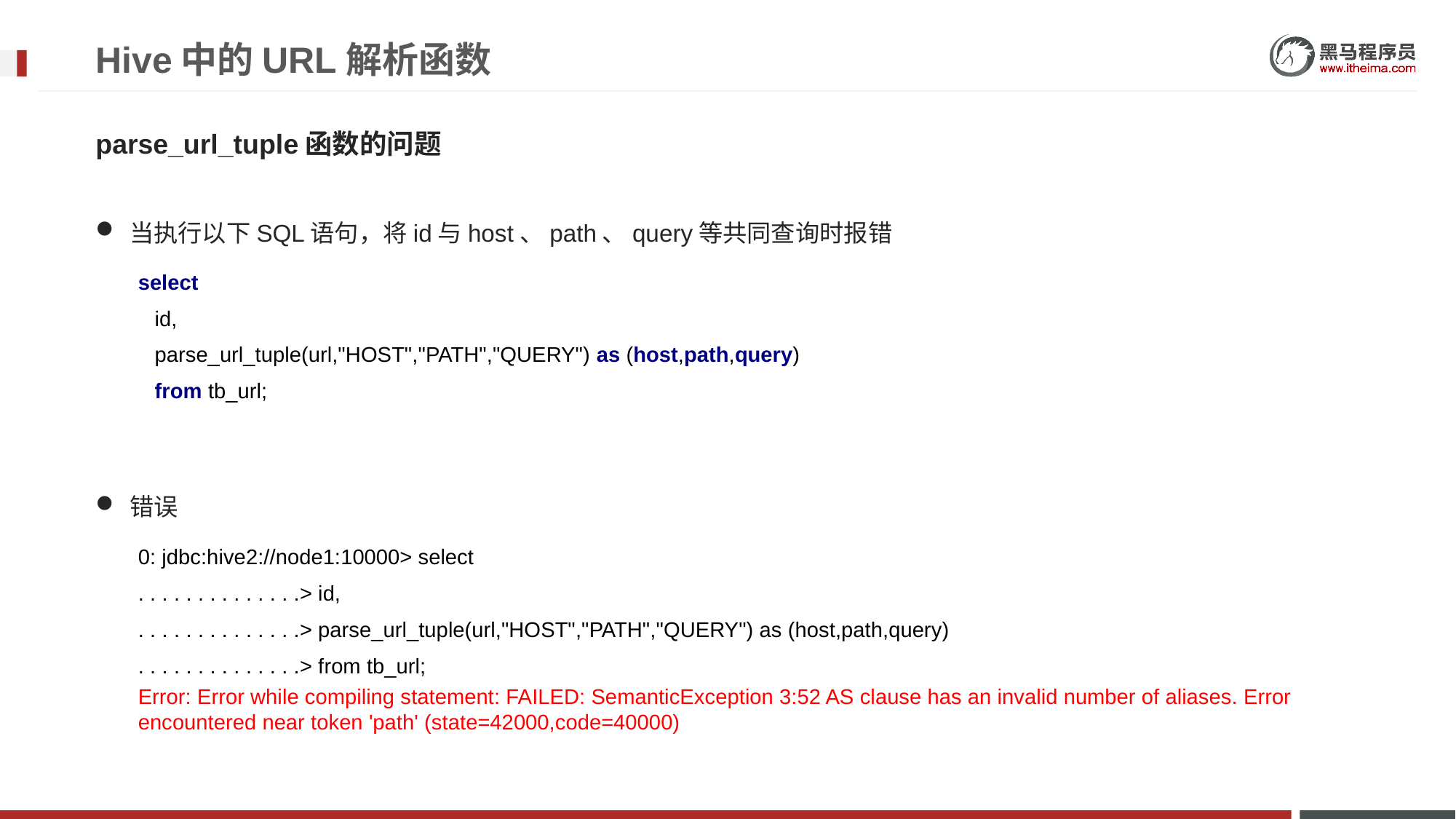

# Hive中的URL解析函数
parse_url_tuple函数的问题
当执行以下SQL语句，将id与host、path、query等共同查询时报错
select
id,
parse_url_tuple(url,"HOST","PATH","QUERY") as (host,path,query)
from tb_url;
错误
0: jdbc:hive2://node1:10000> select
. . . . . . . . . . . . . .> id,
. . . . . . . . . . . . . .> parse_url_tuple(url,"HOST","PATH","QUERY") as (host,path,query)
. . . . . . . . . . . . . .> from tb_url;
Error: Error while compiling statement: FAILED: SemanticException 3:52 AS clause has an invalid number of aliases. Error encountered near token 'path' (state=42000,code=40000)